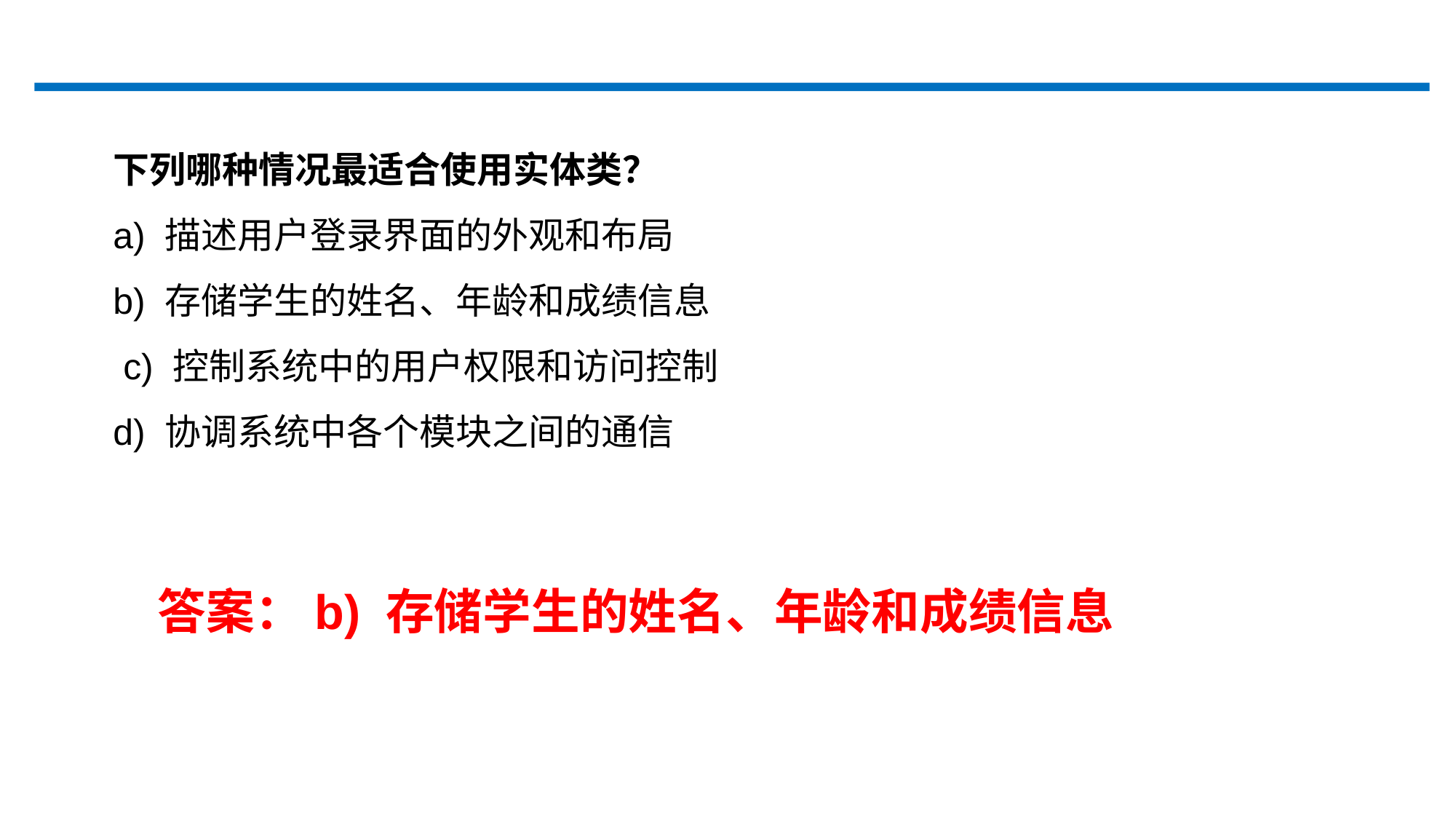

下列哪种情况最适合使用实体类？
a) 描述用户登录界面的外观和布局
b) 存储学生的姓名、年龄和成绩信息
 c) 控制系统中的用户权限和访问控制
d) 协调系统中各个模块之间的通信
答案：b) 存储学生的姓名、年龄和成绩信息